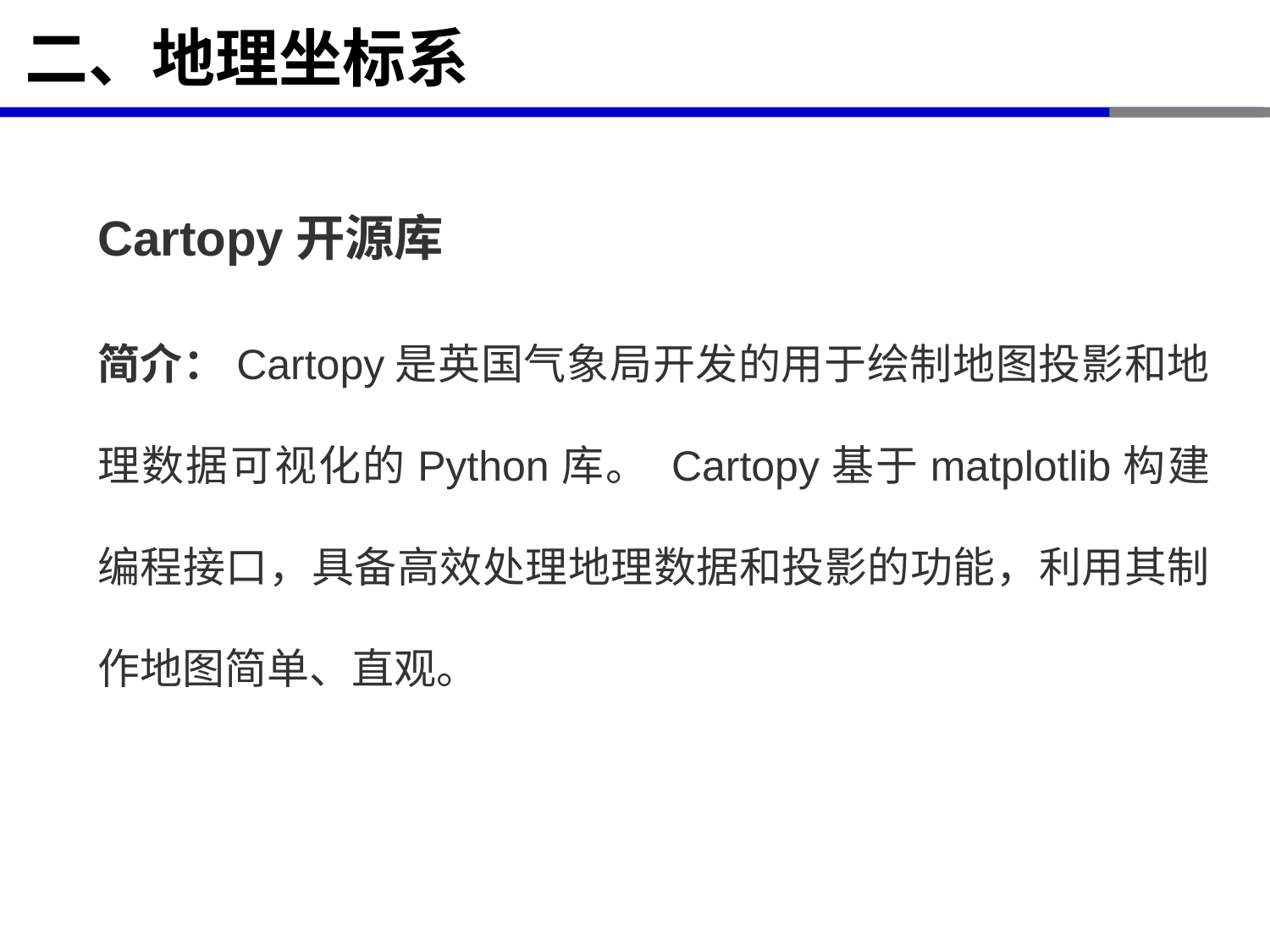

# 二、地理坐标系
Cartopy开源库
简介：Cartopy是英国气象局开发的用于绘制地图投影和地理数据可视化的Python库。 Cartopy基于matplotlib构建编程接口，具备高效处理地理数据和投影的功能，利用其制作地图简单、直观。